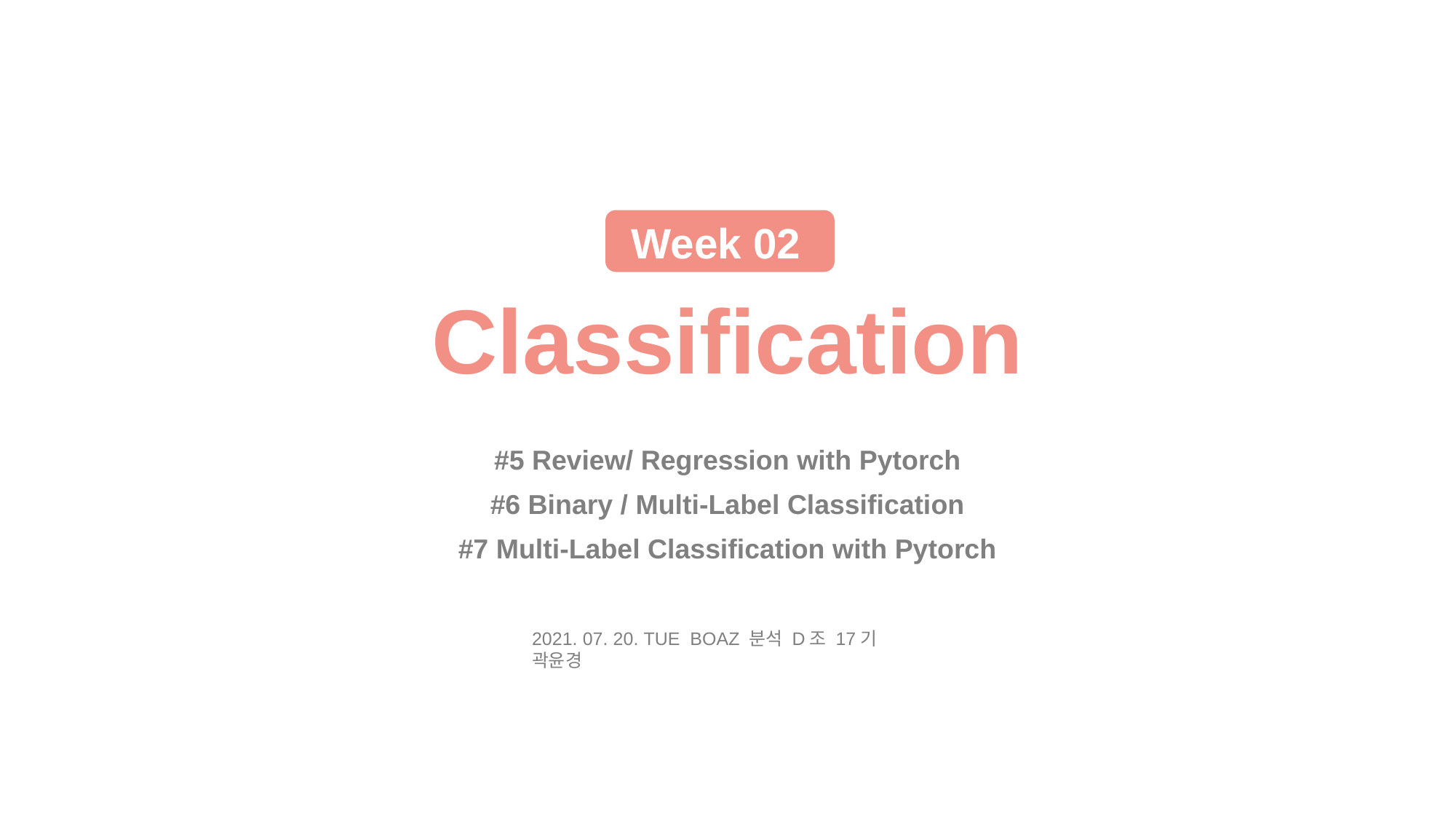

Week 02
# Classification
#5 Review/ Regression with Pytorch
#6 Binary / Multi-Label Classification
#7 Multi-Label Classification with Pytorch

2021. 07. 20. TUE  BOAZ 분석 D조 17기 곽윤경